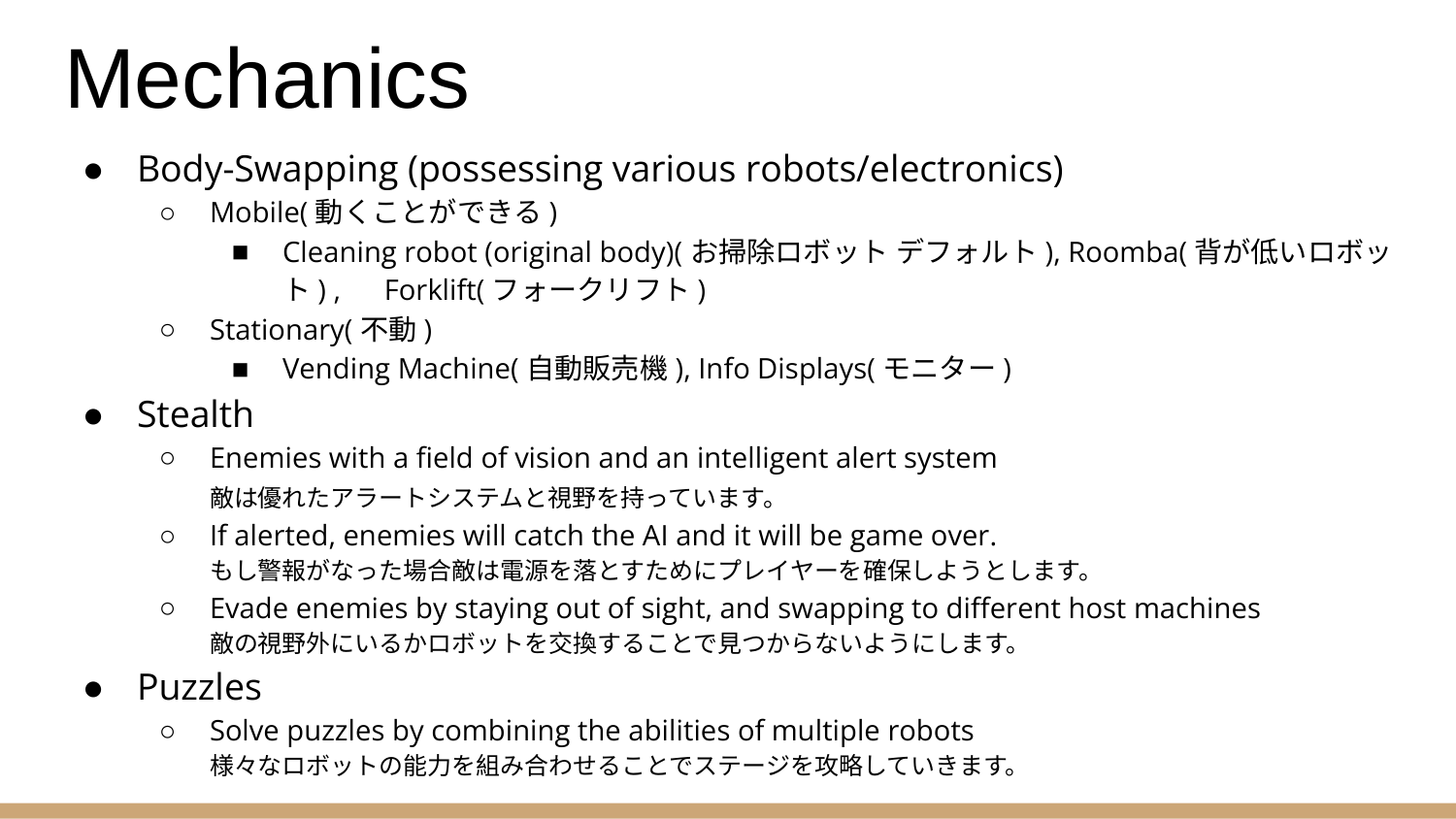

# Mechanics
Body-Swapping (possessing various robots/electronics)
Mobile(動くことができる)
Cleaning robot (original body)(お掃除ロボット デフォルト), Roomba(背が低いロボット) ,      Forklift(フォークリフト)
Stationary(不動)
Vending Machine(自動販売機), Info Displays(モニター)
Stealth
Enemies with a field of vision and an intelligent alert system                                                        敵は優れたアラートシステムと視野を持っています。
If alerted, enemies will catch the AI and it will be game over.                                                           もし警報がなった場合敵は電源を落とすためにプレイヤーを確保しようとします。
Evade enemies by staying out of sight, and swapping to different host machines                    敵の視野外にいるかロボットを交換することで見つからないようにします。
Puzzles
Solve puzzles by combining the abilities of multiple robots                                                       様々なロボットの能力を組み合わせることでステージを攻略していきます。